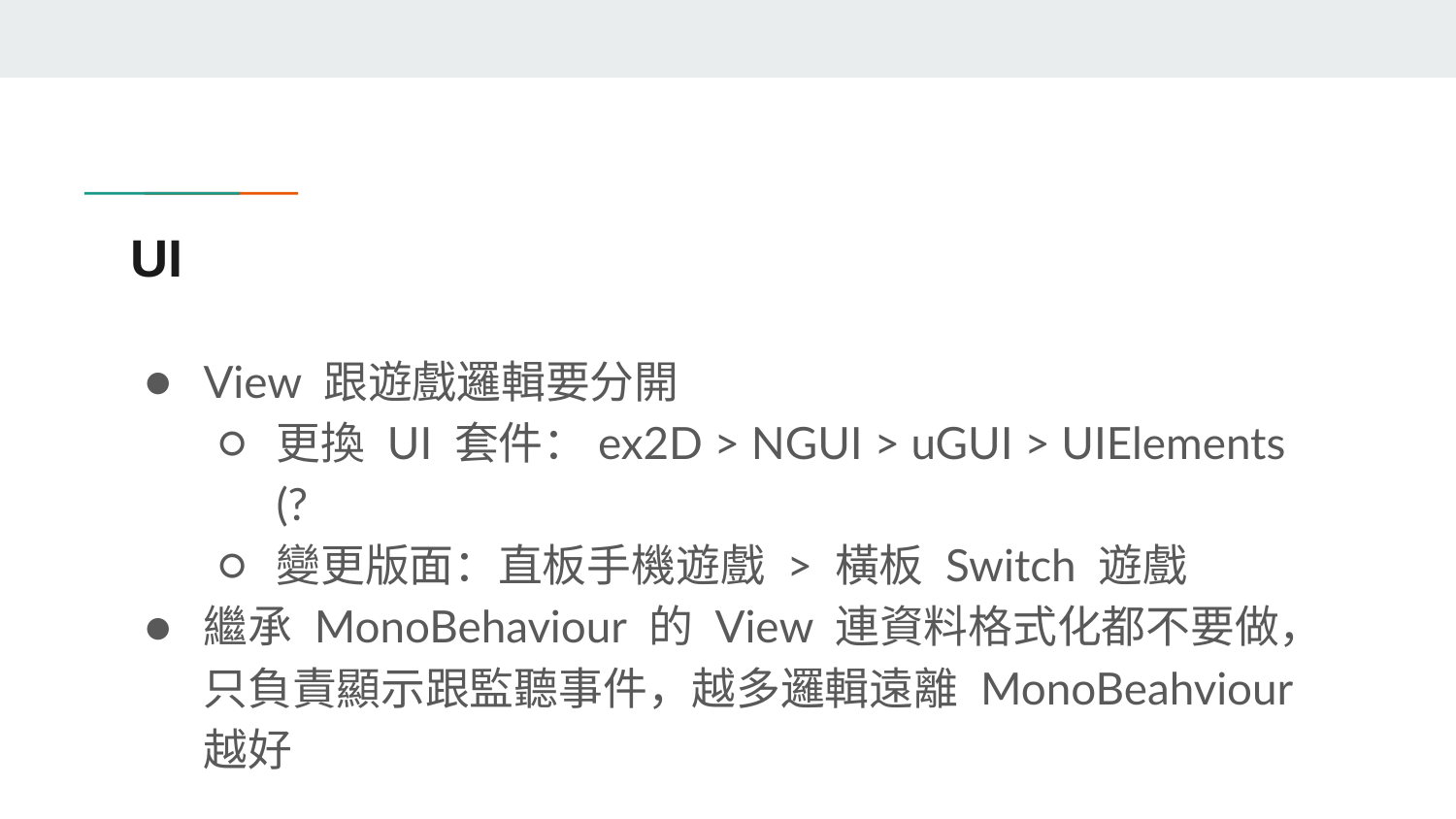

# UI
View 跟遊戲邏輯要分開
更換 UI 套件：ex2D > NGUI > uGUI > UIElements (?
變更版面：直板手機遊戲 > 橫板 Switch 遊戲
繼承 MonoBehaviour 的 View 連資料格式化都不要做，只負責顯示跟監聽事件，越多邏輯遠離 MonoBeahviour 越好